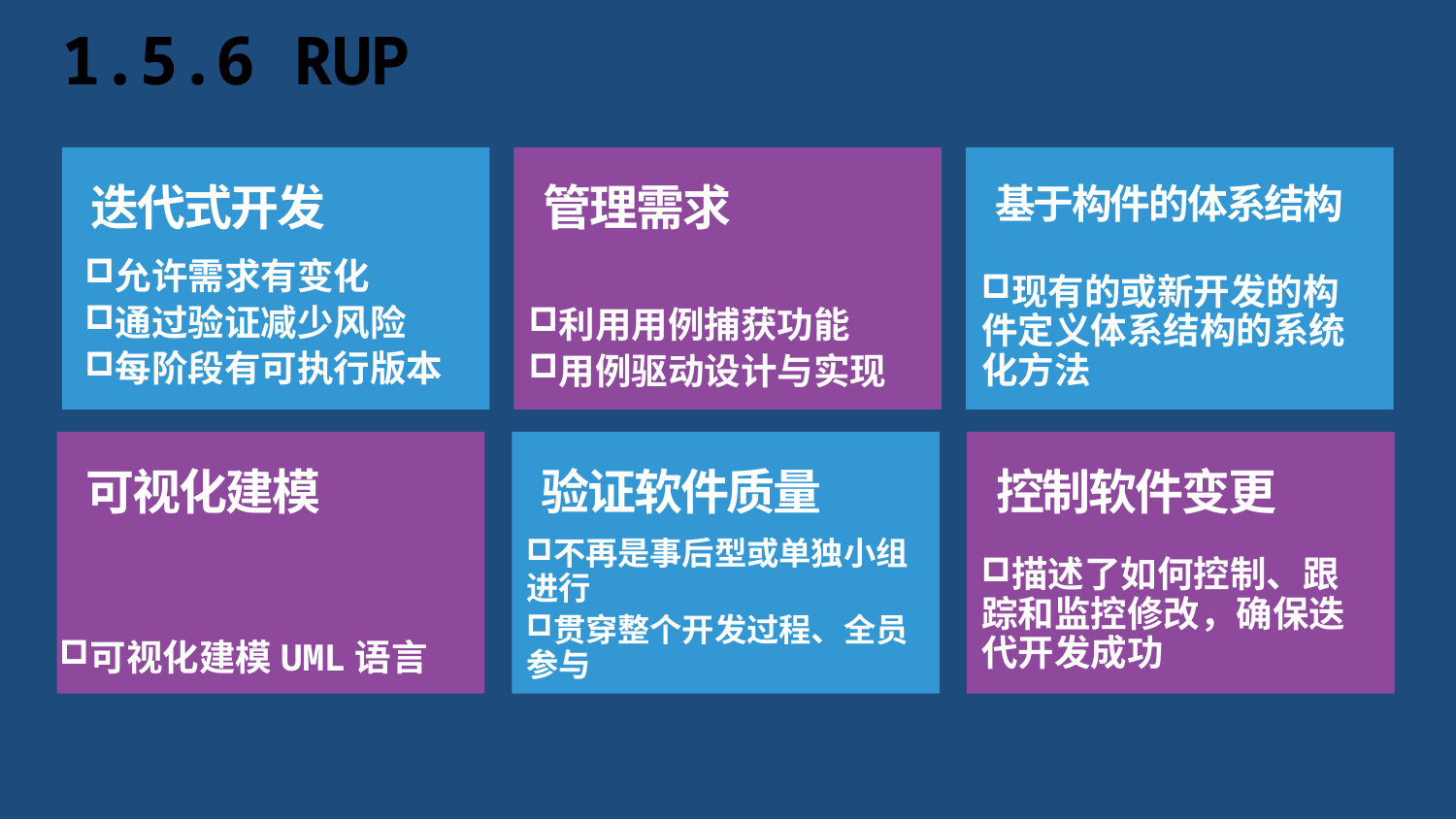

# 1.5.6 RUP
迭代式开发
管理需求
基于构件的体系结构
允许需求有变化
通过验证减少风险
每阶段有可执行版本
现有的或新开发的构件定义体系结构的系统化方法
利用用例捕获功能
用例驱动设计与实现
可视化建模
验证软件质量
控制软件变更
不再是事后型或单独小组进行
贯穿整个开发过程、全员参与
描述了如何控制、跟踪和监控修改，确保迭代开发成功
可视化建模UML语言